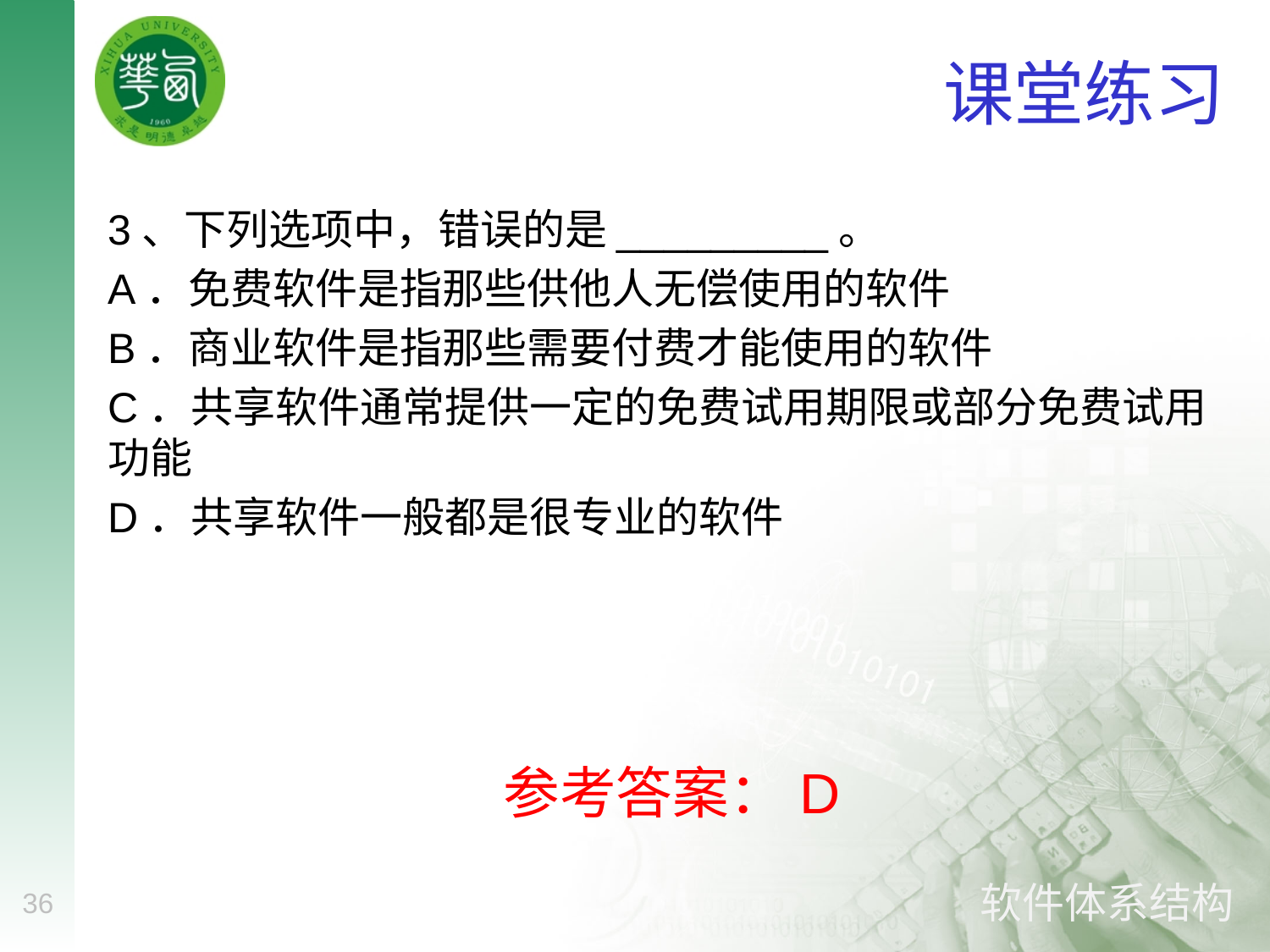

# 课堂练习
3、下列选项中，错误的是_________。
A．免费软件是指那些供他人无偿使用的软件
B．商业软件是指那些需要付费才能使用的软件
C．共享软件通常提供一定的免费试用期限或部分免费试用功能
D．共享软件一般都是很专业的软件
参考答案：D
36